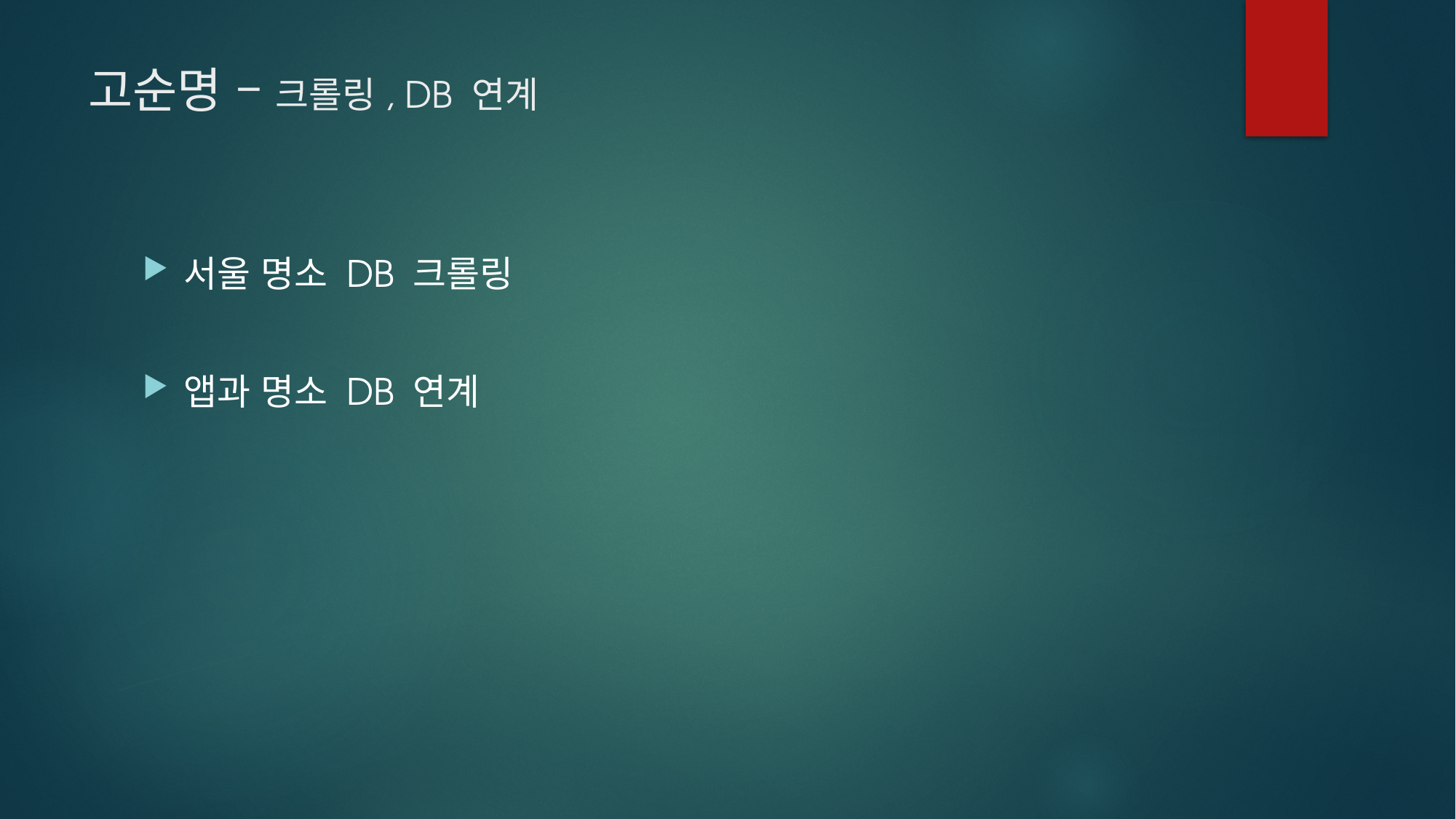

# 고순명 – 크롤링, DB 연계
서울 명소 DB 크롤링

앱과 명소 DB 연계